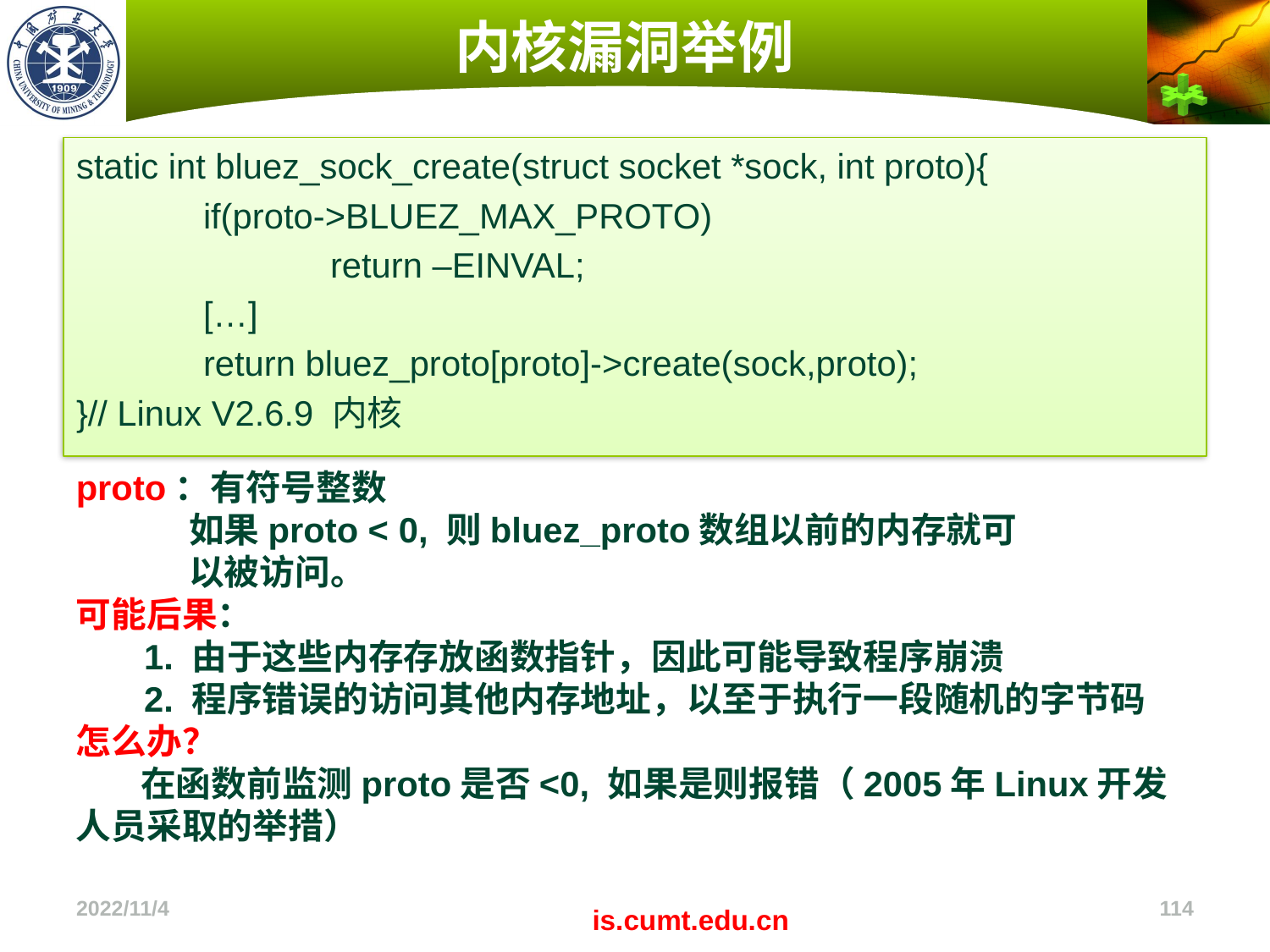

# 内核漏洞举例
static int bluez_sock_create(struct socket *sock, int proto){
	if(proto->BLUEZ_MAX_PROTO)
		return –EINVAL;
	[…]
 	return bluez_proto[proto]->create(sock,proto);
}// Linux V2.6.9 内核
proto：有符号整数
             如果proto < 0, 则bluez_proto数组以前的内存就可
             以被访问。
可能后果：
       1. 由于这些内存存放函数指针，因此可能导致程序崩溃
       2. 程序错误的访问其他内存地址，以至于执行一段随机的字节码
怎么办？
       在函数前监测proto是否<0, 如果是则报错（2005年Linux开发人员采取的举措）
2022/11/4
114
is.cumt.edu.cn